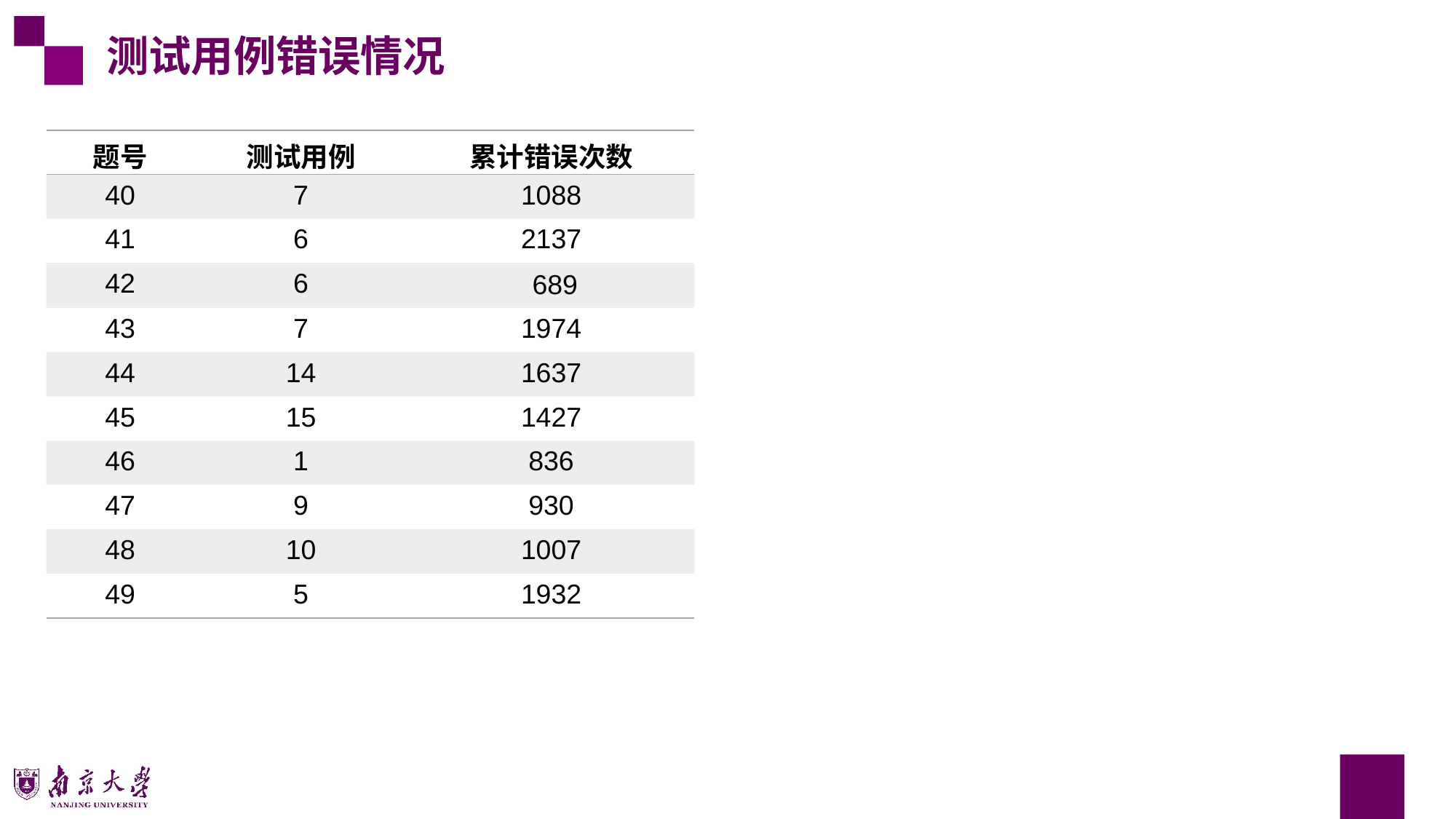

测试用例错误情况
| 题号 | 测试用例 | 累计错误次数 |
| --- | --- | --- |
| 40 | 7 | 1088 |
| 41 | 6 | 2137 |
| 42 | 6 | 689 |
| 43 | 7 | 1974 |
| 44 | 14 | 1637 |
| 45 | 15 | 1427 |
| 46 | 1 | 836 |
| 47 | 9 | 930 |
| 48 | 10 | 1007 |
| 49 | 5 | 1932 |
15